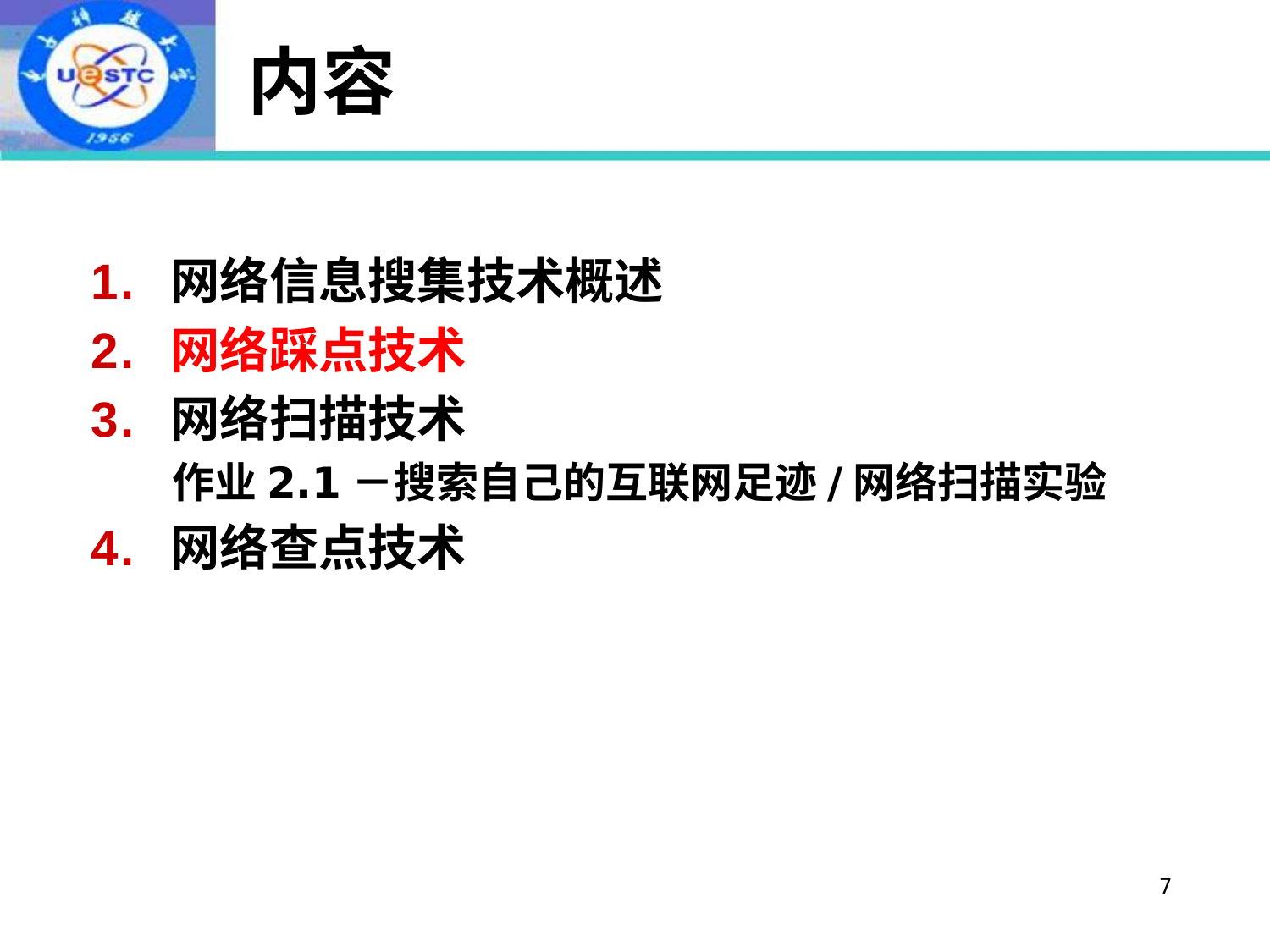

# 内容
网络信息搜集技术概述
网络踩点技术
网络扫描技术
 作业2.1－搜索自己的互联网足迹/网络扫描实验
网络查点技术
7